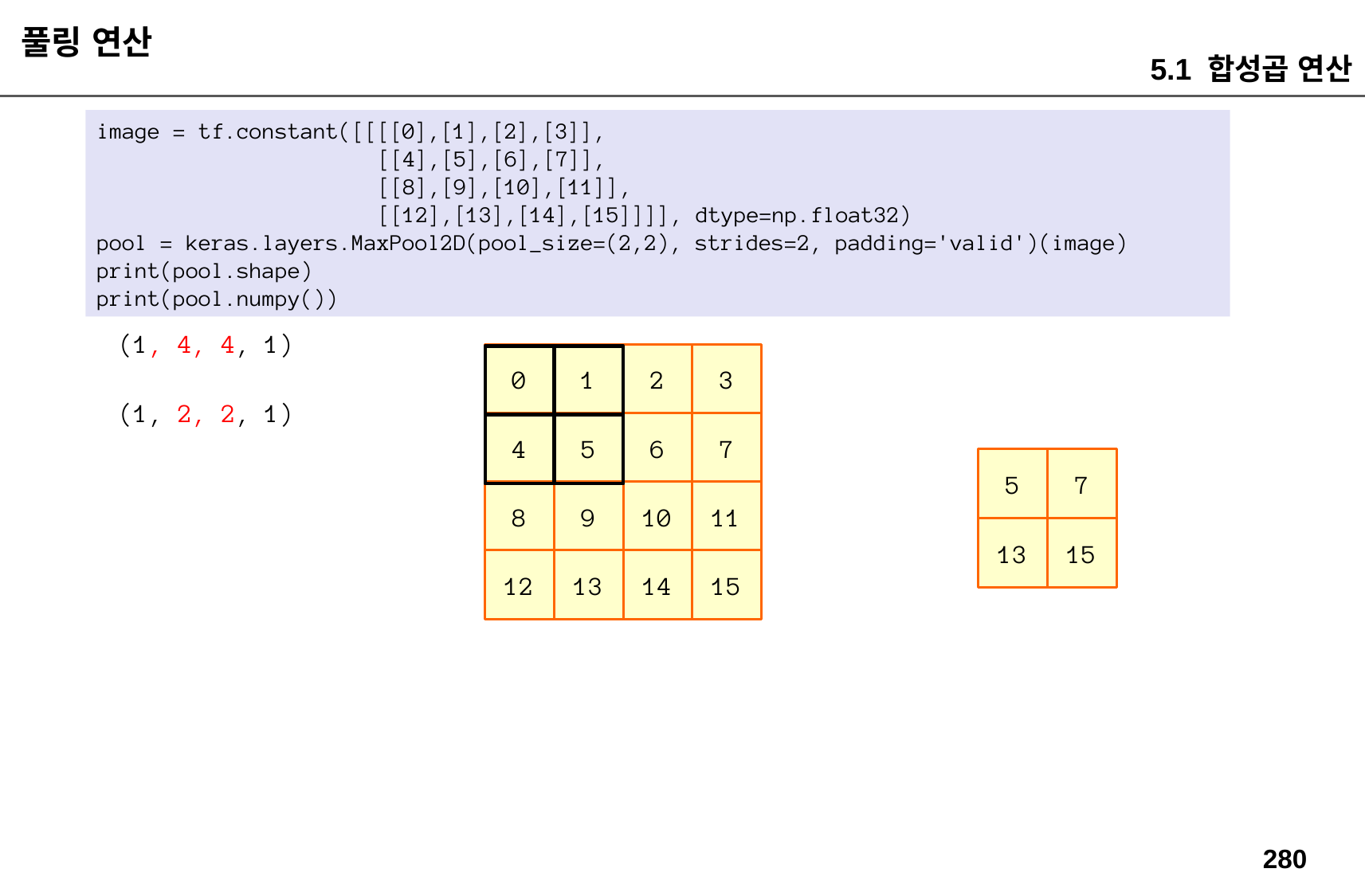

풀링 연산
5.1 합성곱 연산
image = tf.constant([[[[0],[1],[2],[3]],
                      [[4],[5],[6],[7]],
                      [[8],[9],[10],[11]],
                      [[12],[13],[14],[15]]]], dtype=np.float32)
pool = keras.layers.MaxPool2D(pool_size=(2,2), strides=2, padding='valid')(image)
print(pool.shape)
print(pool.numpy())
(1, 4, 4, 1)
0
1
2
3

(1, 2, 2, 1)
4
5
6
7
5
7
8
9
10
11
13
15
12
13
14
15